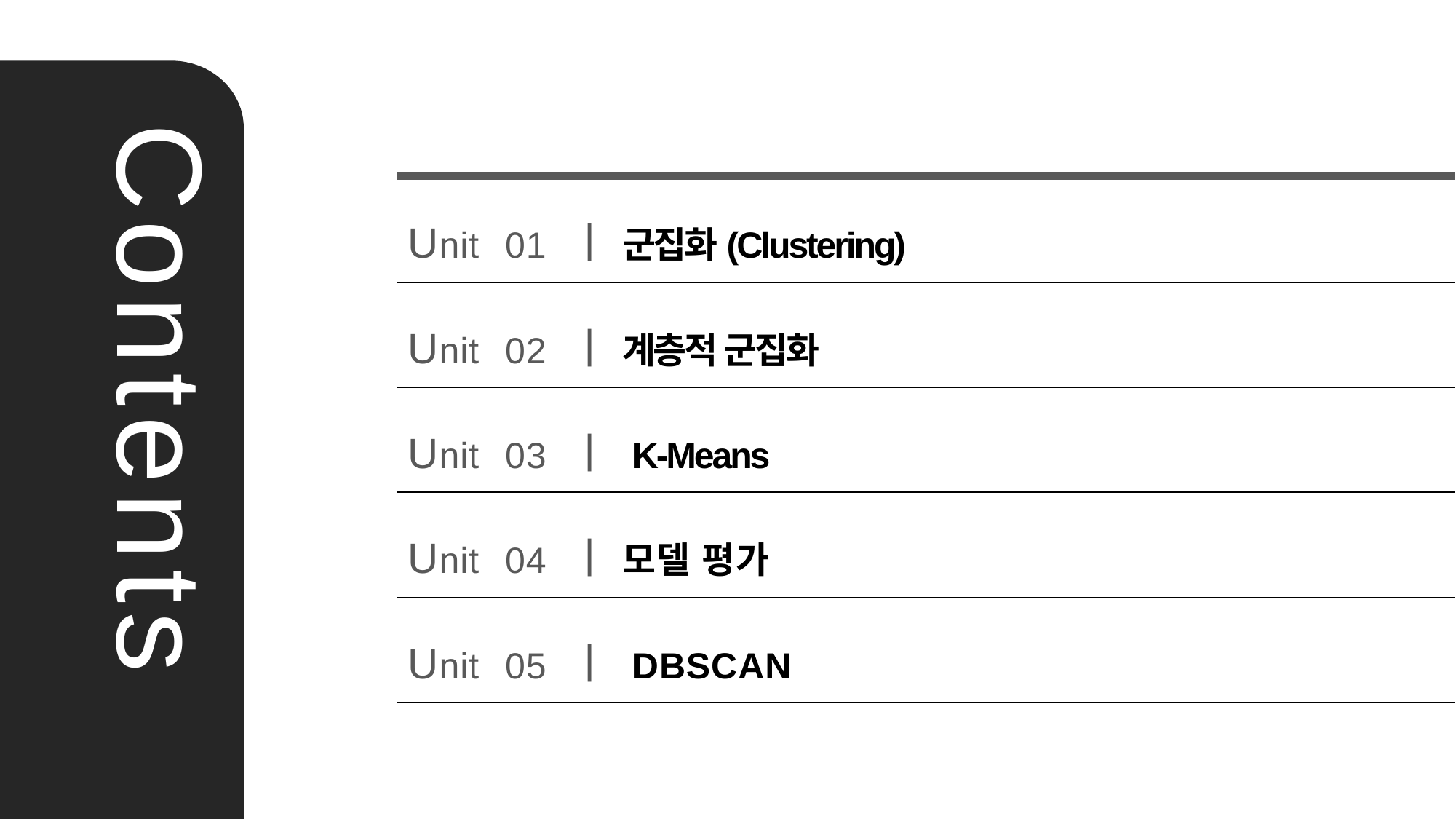

Unit  01 ㅣ 군집화(Clustering)
Unit  02 ㅣ 계층적 군집화
Unit  03 ㅣ K-Means
Unit  04 ㅣ 모델 평가
Unit  05 ㅣ DBSCAN

Contents